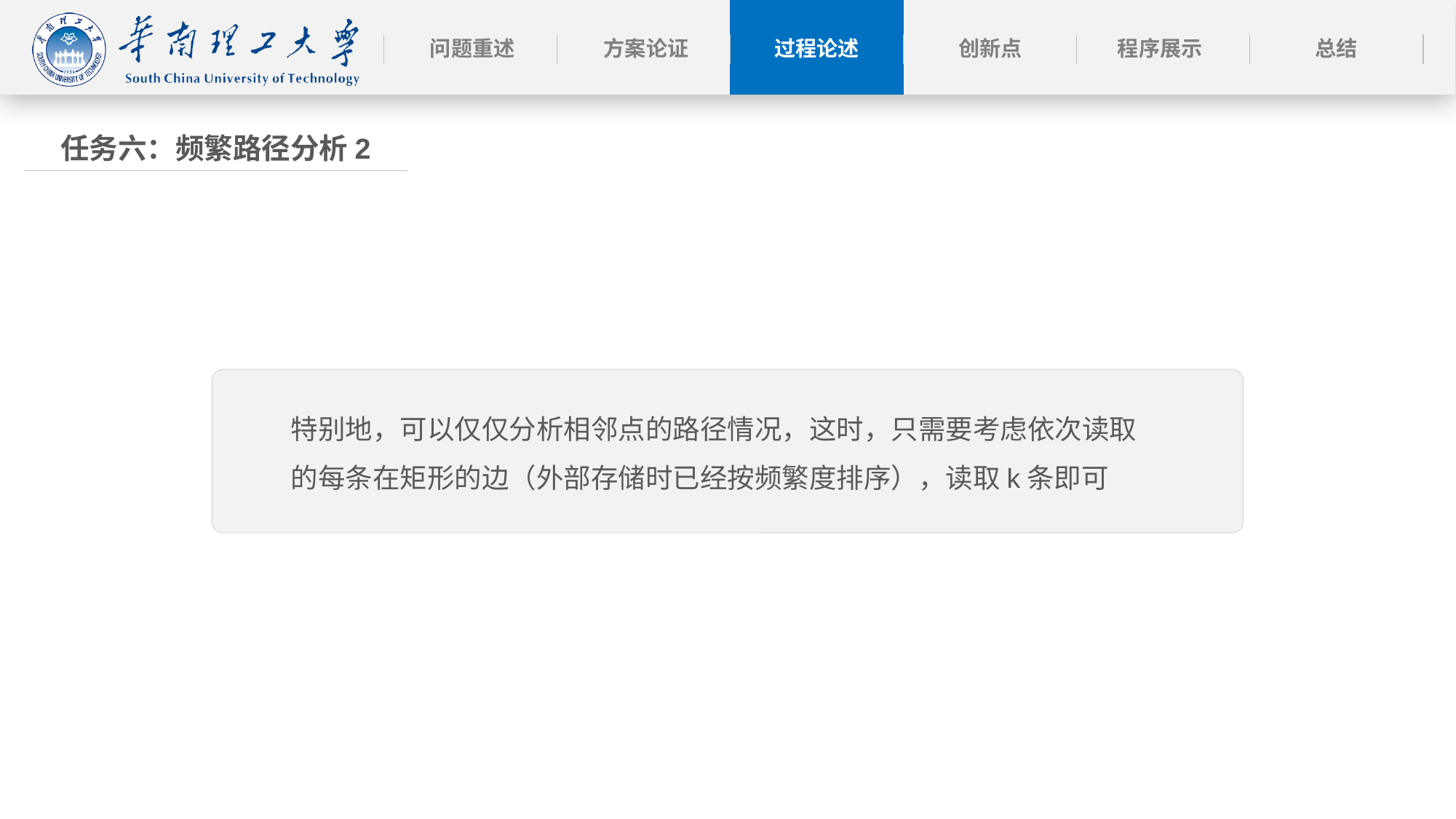

任务六：频繁路径分析2

特别地，可以仅仅分析相邻点的路径情况，这时，只需要考虑依次读取的每条在矩形的边（外部存储时已经按频繁度排序），读取k条即可